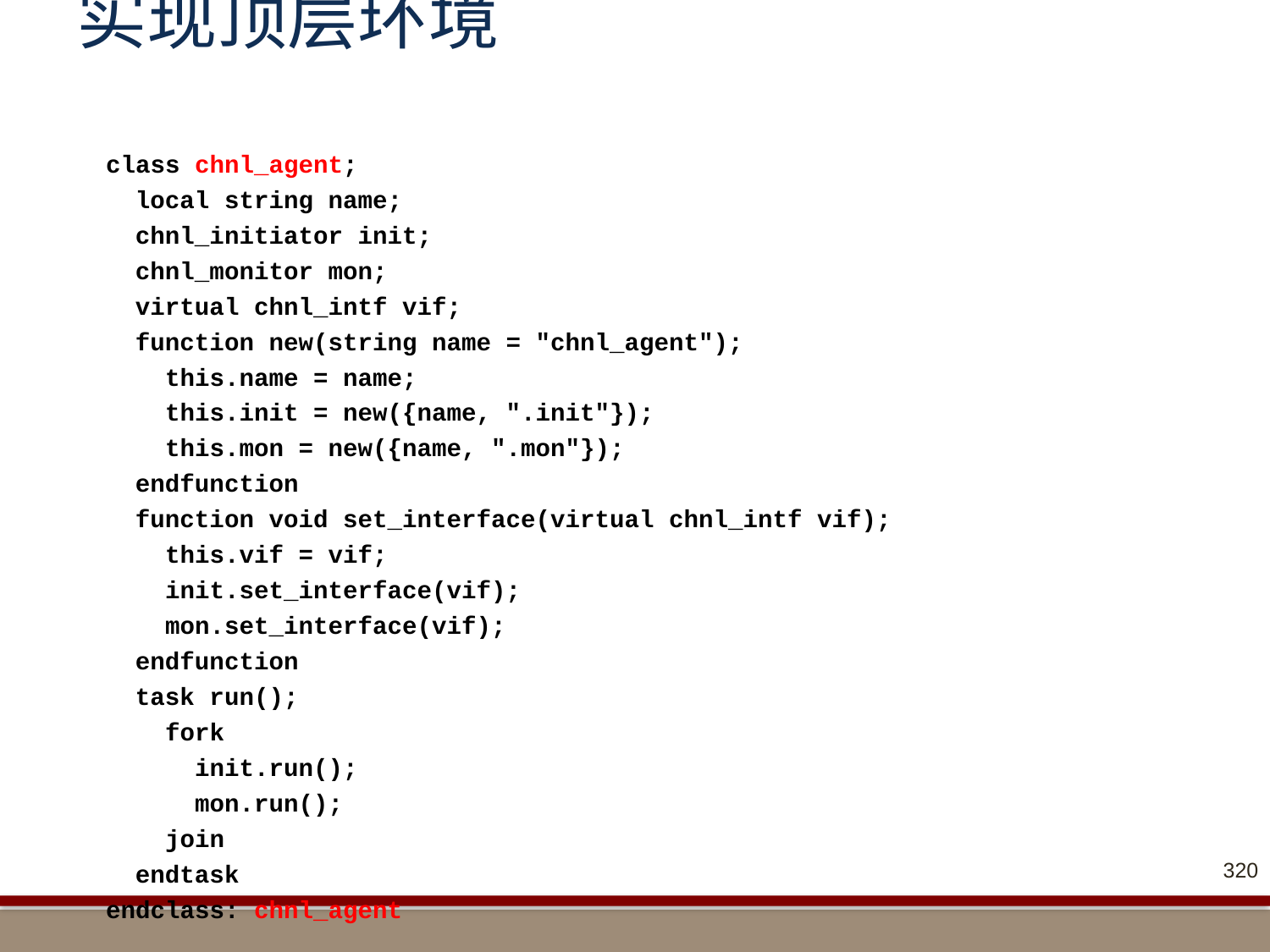

# 实现顶层环境
  class chnl_agent;
    local string name;
    chnl_initiator init;
    chnl_monitor mon;
    virtual chnl_intf vif;
    function new(string name = "chnl_agent");
      this.name = name;
      this.init = new({name, ".init"});
      this.mon = new({name, ".mon"});
    endfunction
    function void set_interface(virtual chnl_intf vif);
      this.vif = vif;
      init.set_interface(vif);
      mon.set_interface(vif);
    endfunction
    task run();
      fork
        init.run();
        mon.run();
      join
    endtask
  endclass: chnl_agent
320